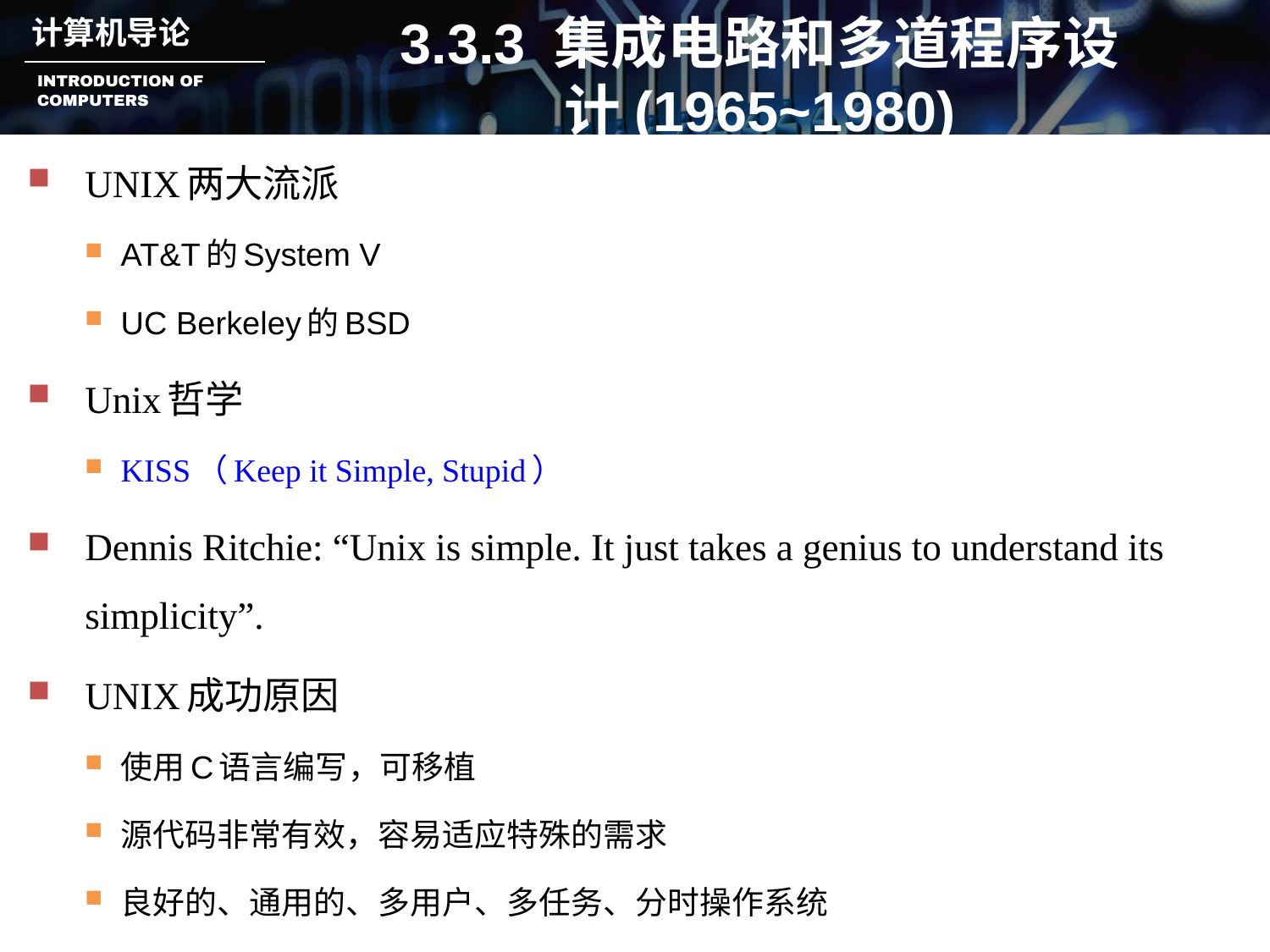

# 3.3.3 集成电路和多道程序设计(1965~1980)
UNIX两大流派
AT&T的System V
UC Berkeley的BSD
Unix哲学
KISS（Keep it Simple, Stupid）
Dennis Ritchie: “Unix is simple. It just takes a genius to understand its simplicity”.
UNIX成功原因
使用C语言编写，可移植
源代码非常有效，容易适应特殊的需求
良好的、通用的、多用户、多任务、分时操作系统